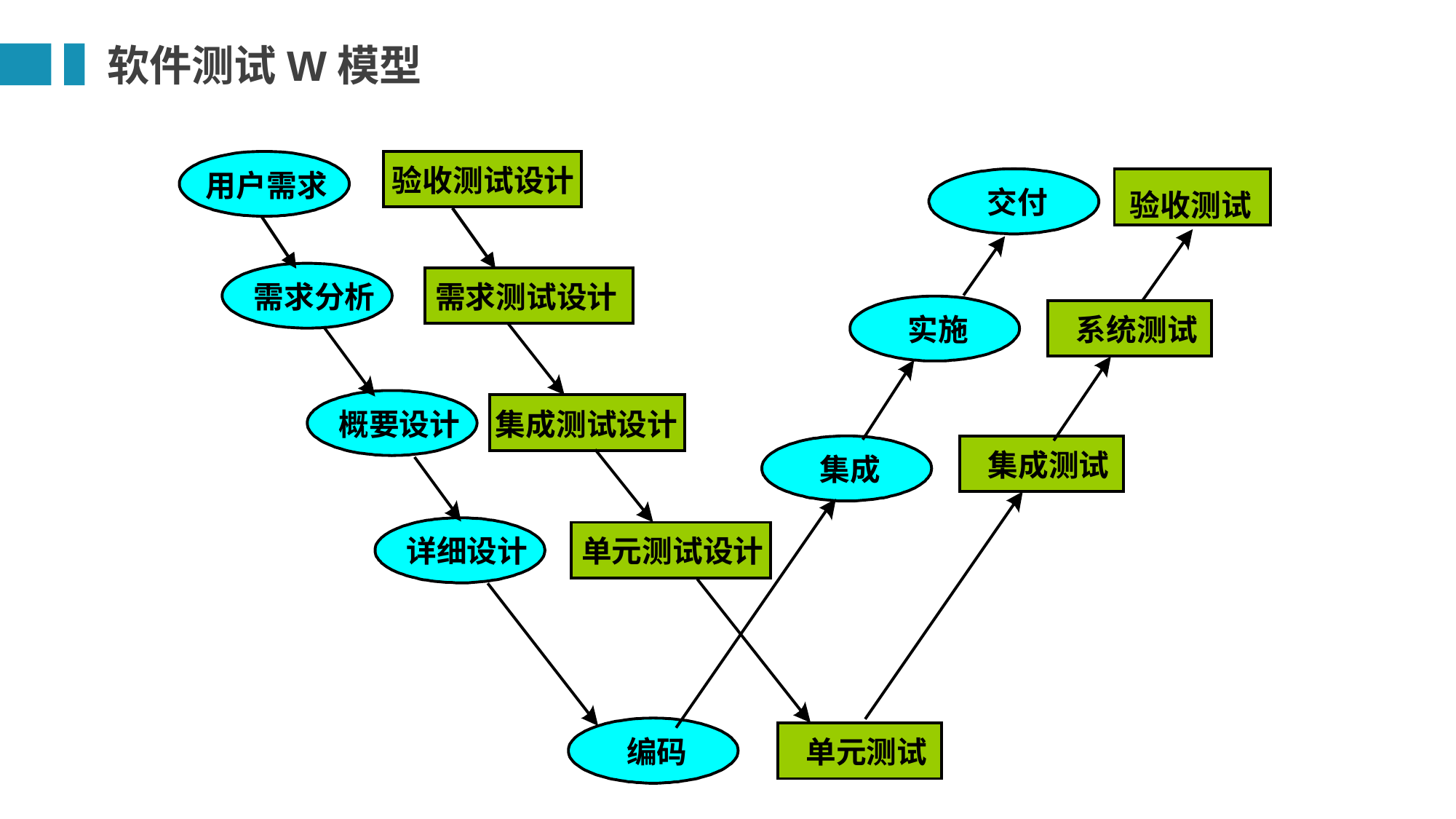

软件测试W模型

用户需求

验收测试设计

交付
验收测试

需求分析
需求测试设计

实施
系统测试

概要设计
集成测试设计

集成测试

集成

详细设计
单元测试设计

编码
单元测试
75